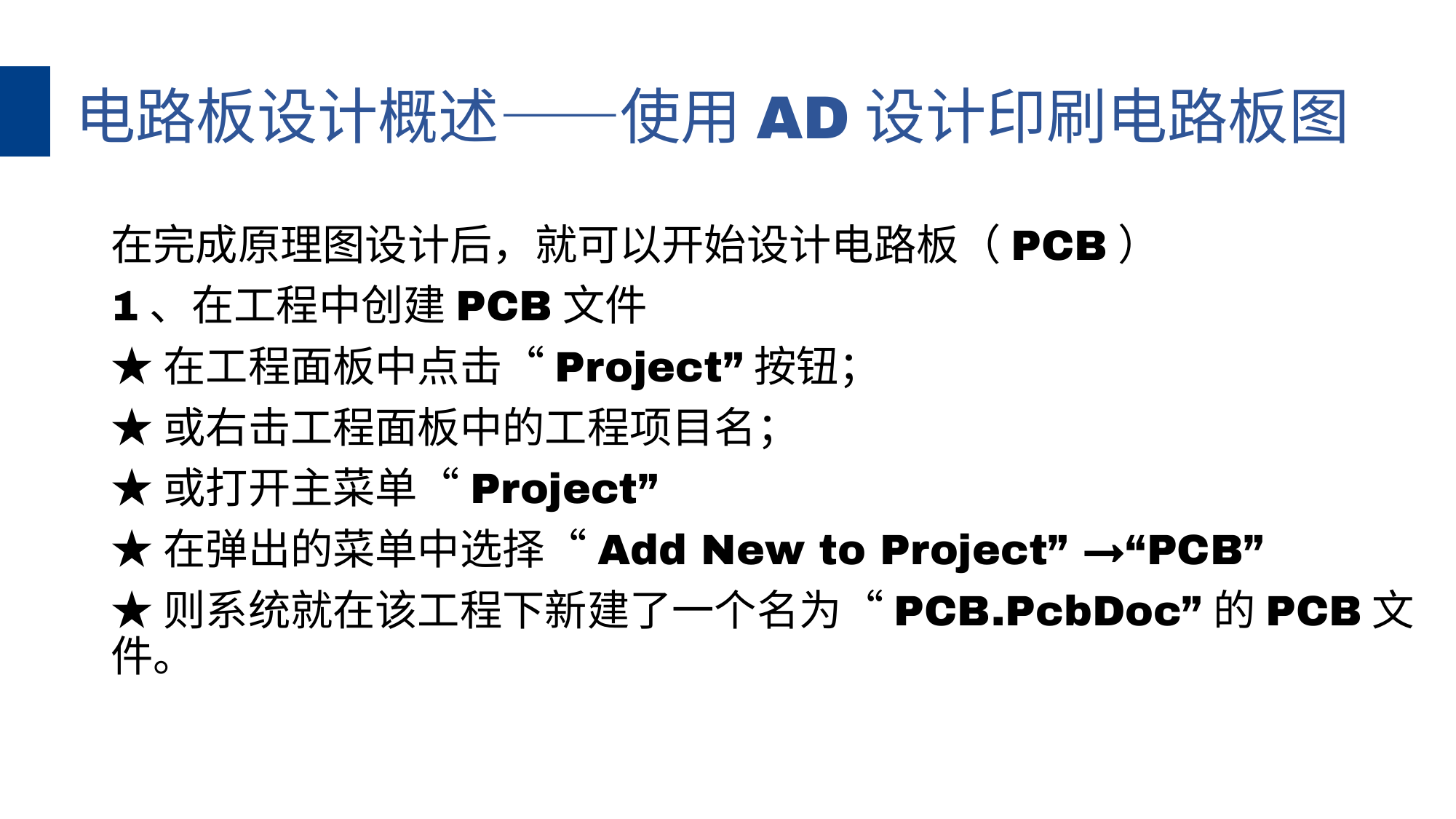

电路板设计概述——使用AD设计印刷电路板图
在完成原理图设计后，就可以开始设计电路板（PCB）
1、在工程中创建PCB文件
★在工程面板中点击“Project”按钮；
★或右击工程面板中的工程项目名；
★或打开主菜单“Project”
★在弹出的菜单中选择“Add New to Project” →“PCB”
★则系统就在该工程下新建了一个名为“PCB.PcbDoc”的PCB文件。